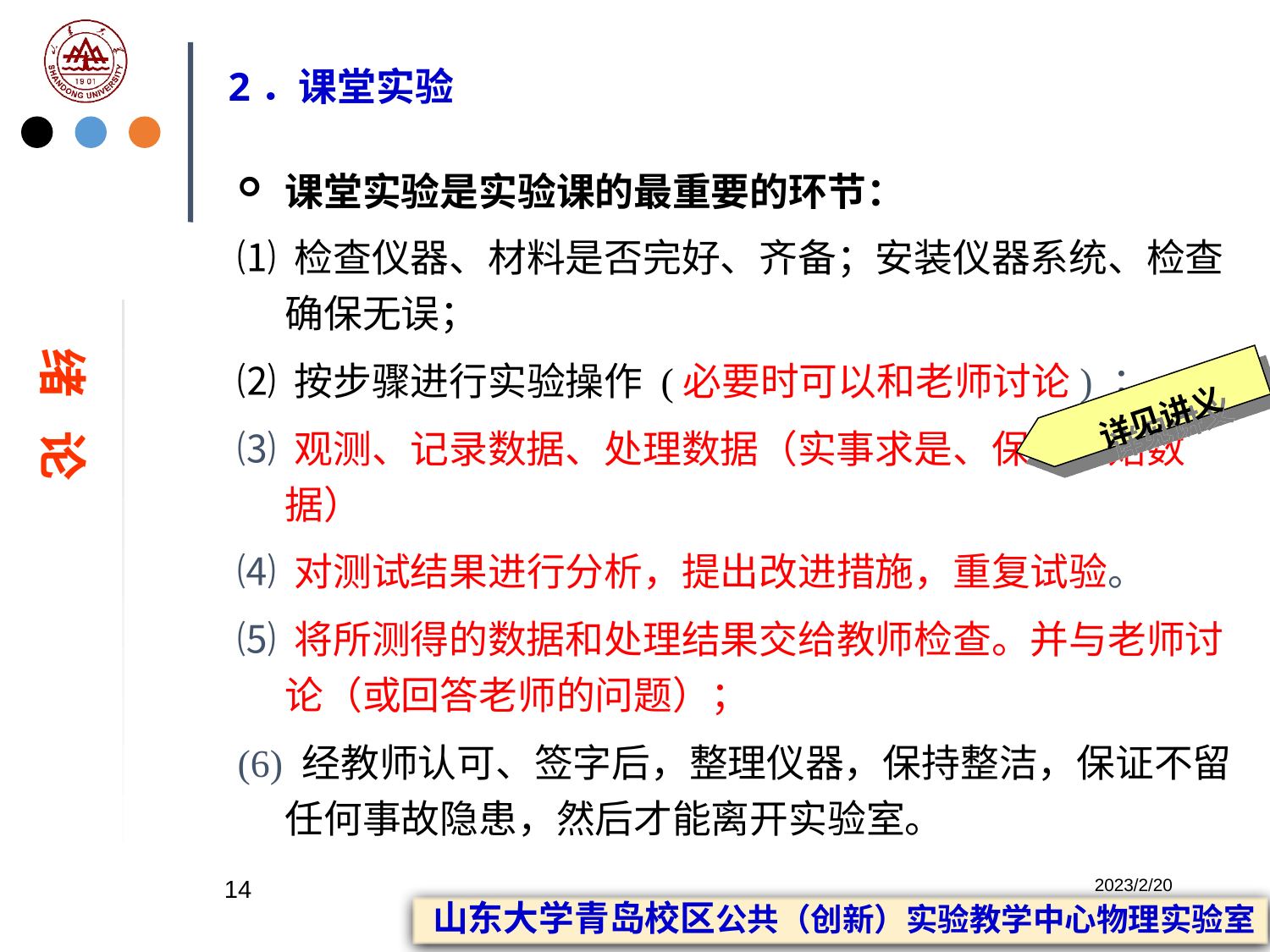

# 2．课堂实验
课堂实验是实验课的最重要的环节：
⑴ 检查仪器、材料是否完好、齐备；安装仪器系统、检查确保无误；
⑵ 按步骤进行实验操作 (必要时可以和老师讨论) ；
⑶ 观测、记录数据、处理数据（实事求是、保留原始数据）
⑷ 对测试结果进行分析，提出改进措施，重复试验。
⑸ 将所测得的数据和处理结果交给教师检查。并与老师讨论（或回答老师的问题）；
(6) 经教师认可、签字后，整理仪器，保持整洁，保证不留任何事故隐患，然后才能离开实验室。

绪   论

详见讲义
14
2023/2/20